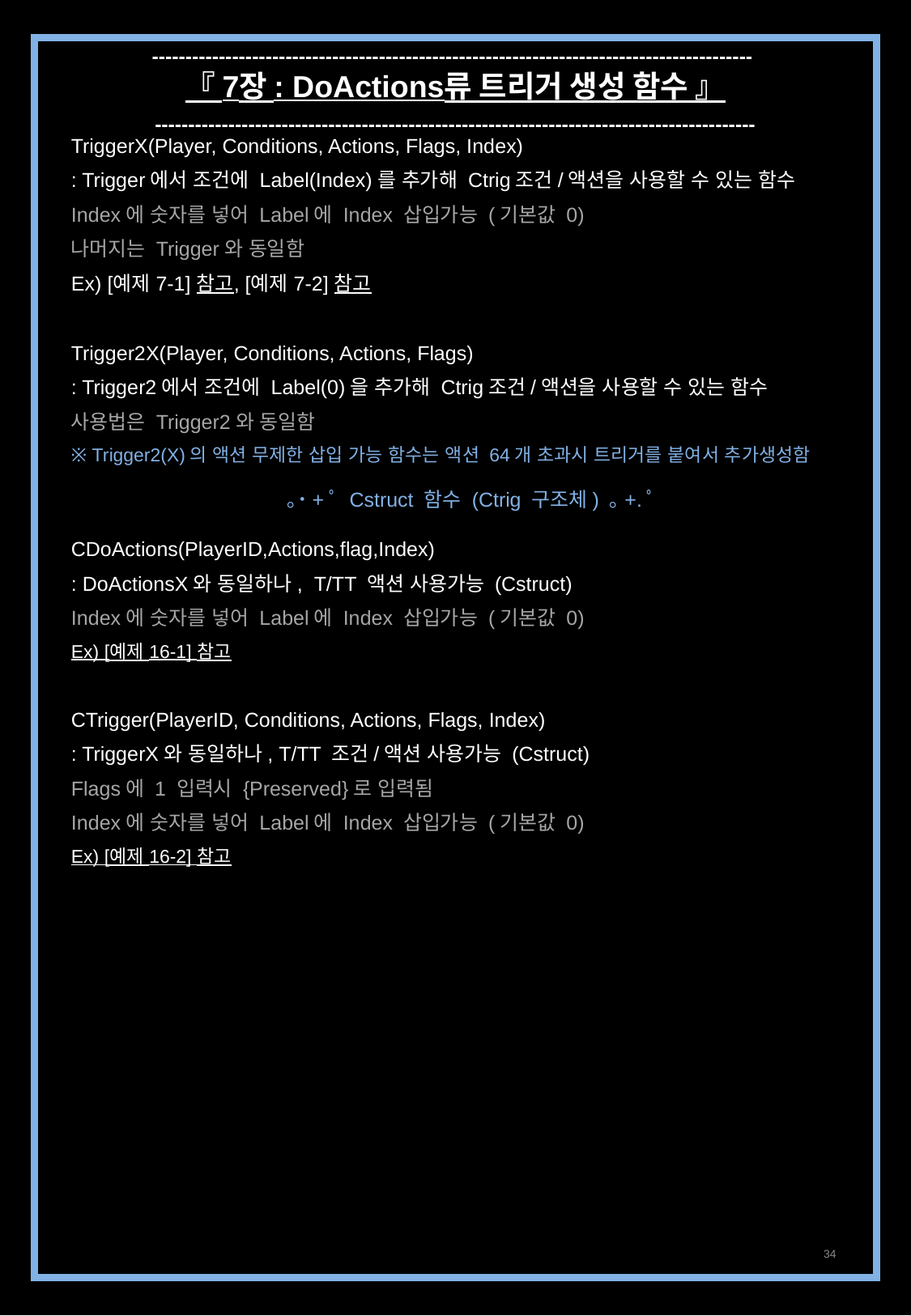

------------------------------------------------------------------------------------------
『 7장 : DoActions류 트리거 생성 함수 』
------------------------------------------------------------------------------------------

TriggerX(Player, Conditions, Actions, Flags, Index)
: Trigger에서 조건에 Label(Index)를 추가해 Ctrig조건/액션을 사용할 수 있는 함수
Index에 숫자를 넣어 Label에 Index 삽입가능 (기본값 0)
나머지는 Trigger와 동일함
Ex) [예제 7-1] 참고, [예제 7-2] 참고

Trigger2X(Player, Conditions, Actions, Flags)
: Trigger2에서 조건에 Label(0)을 추가해 Ctrig조건/액션을 사용할 수 있는 함수
사용법은 Trigger2와 동일함
※ Trigger2(X)의 액션 무제한 삽입 가능 함수는 액션 64개 초과시 트리거를 붙여서 추가생성함

CDoActions(PlayerID,Actions,flag,Index)
: DoActionsX와 동일하나,  T/TT 액션 사용가능 (Cstruct)
Index에 숫자를 넣어 Label에 Index 삽입가능 (기본값 0)
Ex) [예제 16-1] 참고

CTrigger(PlayerID, Conditions, Actions, Flags, Index)
: TriggerX와 동일하나, T/TT 조건/액션 사용가능 (Cstruct)
Flags에 1 입력시 {Preserved}로 입력됨
Index에 숫자를 넣어 Label에 Index 삽입가능 (기본값 0)
Ex) [예제 16-2] 참고
｡˙+ﾟ Cstruct 함수 (Ctrig 구조체) ｡+.ﾟ
34